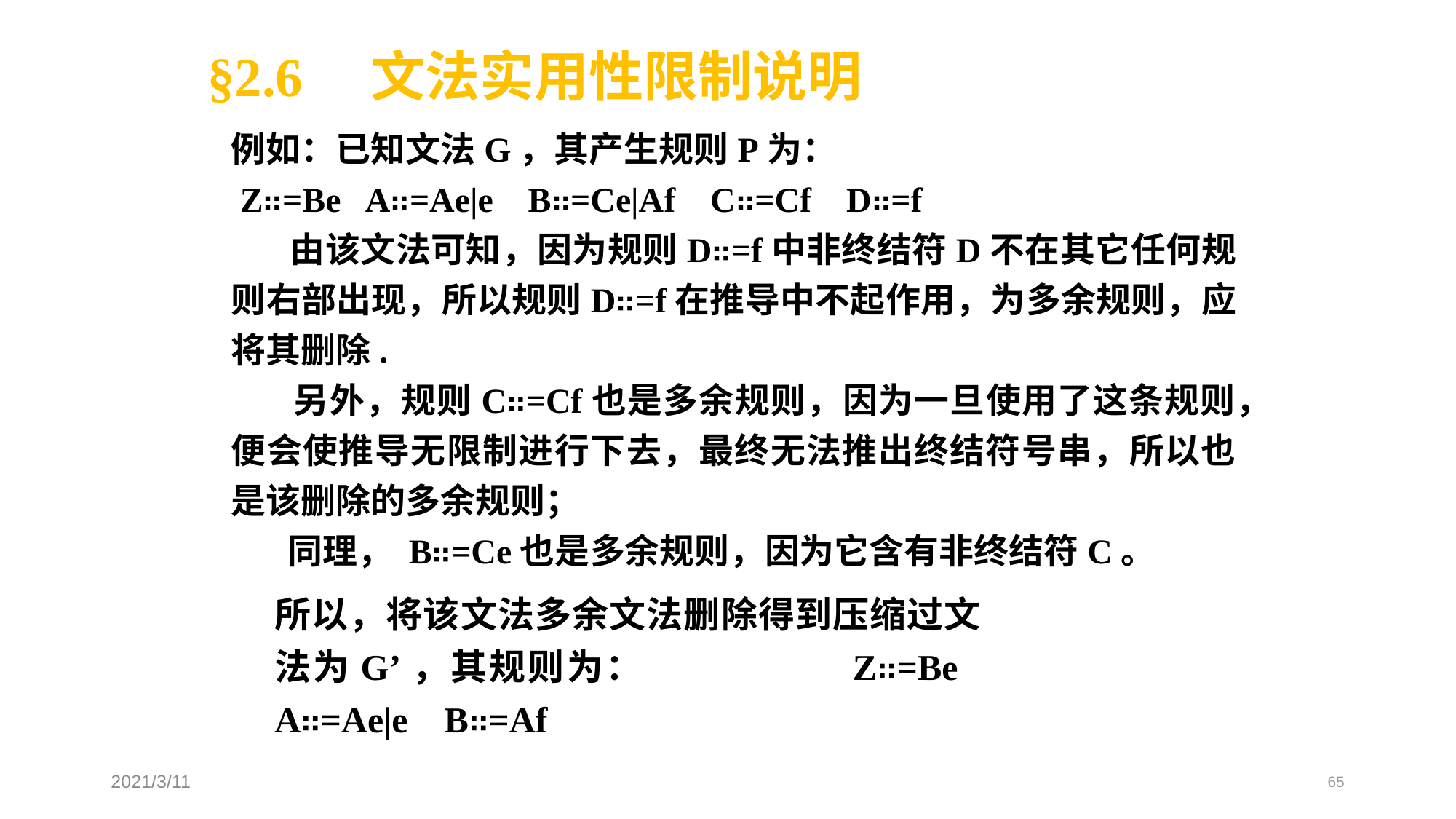

§2.6    文法实用性限制说明
例如：已知文法G，其产生规则P为：
 Z∷=Be   A∷=Ae|e    B∷=Ce|Af    C∷=Cf    D∷=f
      由该文法可知，因为规则D∷=f中非终结符D不在其它任何规则右部出现，所以规则D∷=f在推导中不起作用，为多余规则，应将其删除.
      另外，规则C∷=Cf也是多余规则，因为一旦使用了这条规则，便会使推导无限制进行下去，最终无法推出终结符号串，所以也是该删除的多余规则；
      同理， B∷=Ce也是多余规则，因为它含有非终结符C。

所以，将该文法多余文法删除得到压缩过文法为G’，其规则为：                   Z∷=Be   A∷=Ae|e    B∷=Af
2021/3/11
65